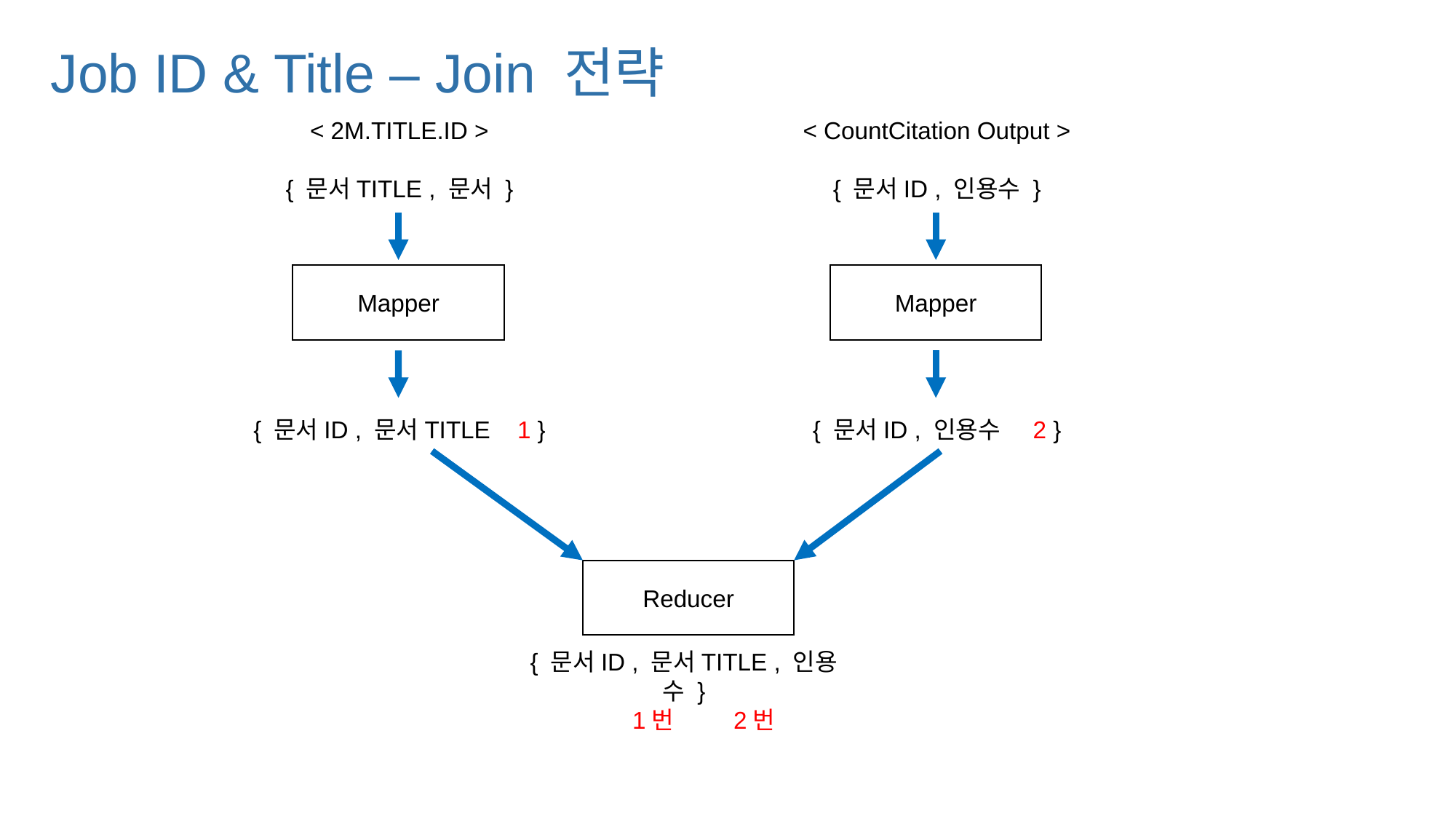

# Job ID & Title – Join 전략
< 2M.TITLE.ID >

{ 문서TITLE , 문서 }
< CountCitation Output >

{ 문서ID , 인용수 }
Mapper
Mapper
{ 문서ID , 문서TITLE    1 }
{ 문서ID , 인용수    2 }
Reducer
{ 문서ID , 문서TITLE , 인용수 }
                  1번        2번